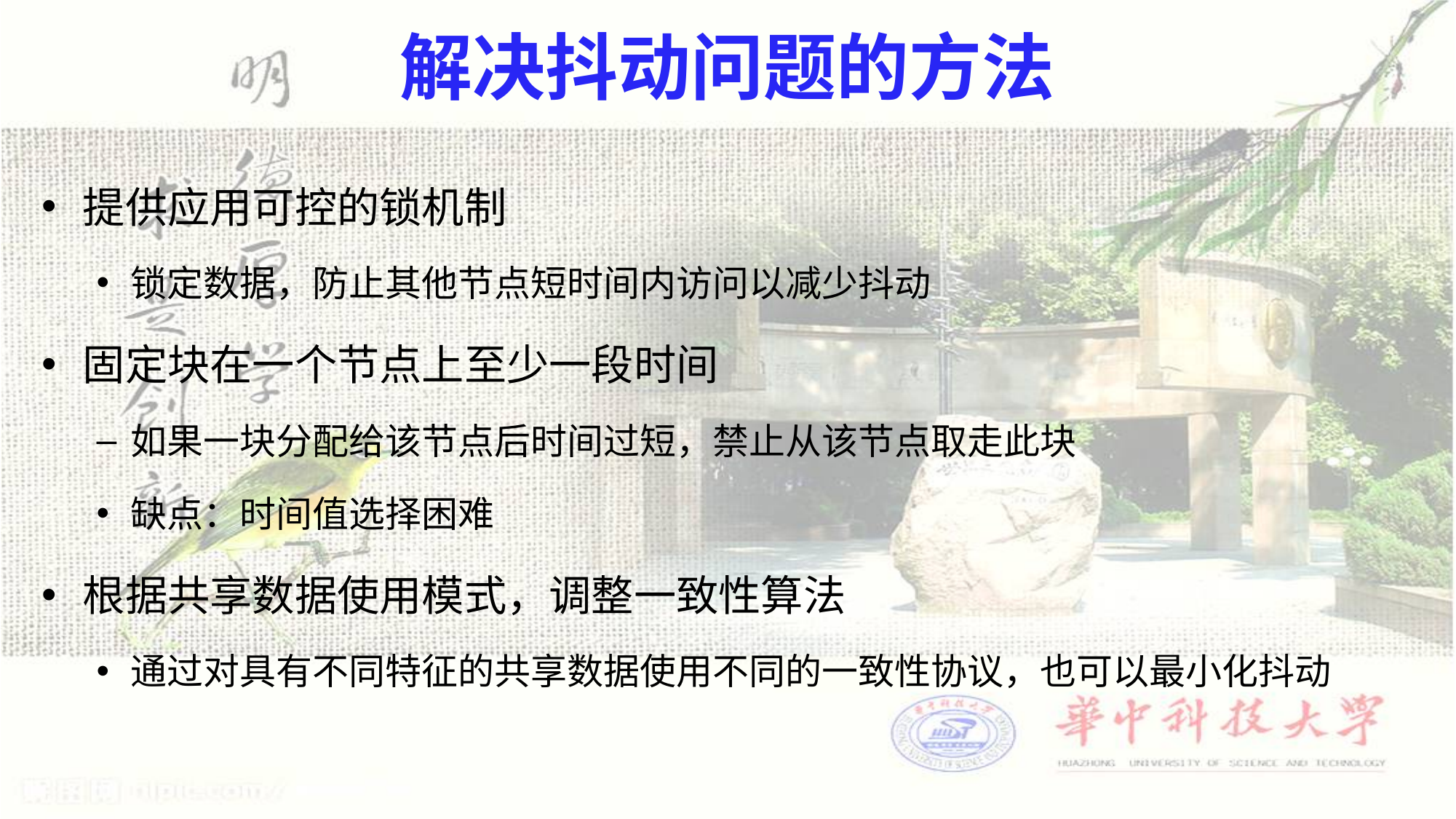

# 解决抖动问题的方法
提供应用可控的锁机制
锁定数据，防止其他节点短时间内访问以减少抖动
固定块在一个节点上至少一段时间
如果一块分配给该节点后时间过短，禁止从该节点取走此块
缺点：时间值选择困难
根据共享数据使用模式，调整一致性算法
通过对具有不同特征的共享数据使用不同的一致性协议，也可以最小化抖动